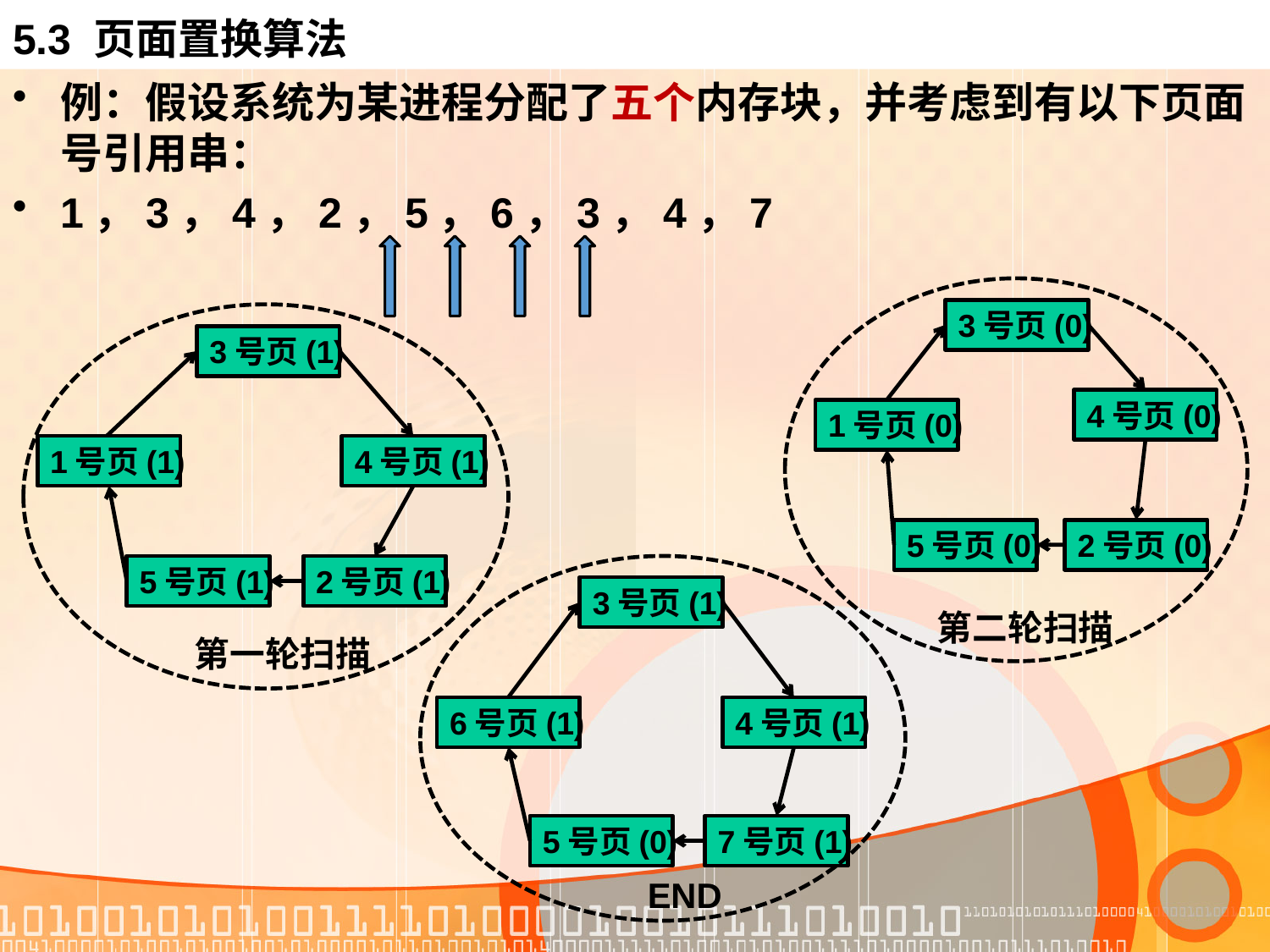

5.3 页面置换算法
例：假设系统为某进程分配了五个内存块，并考虑到有以下页面号引用串：
1，3，4，2，5，6，3，4，7

3号页(0)

3号页(1)
4号页(0)
1号页(0)
1号页(1)
4号页(1)
5号页(0)
2号页(0)
5号页(1)

2号页(1)
3号页(1)
第二轮扫描
第一轮扫描
6号页(1)
4号页(1)
5号页(0)
7号页(1)
END